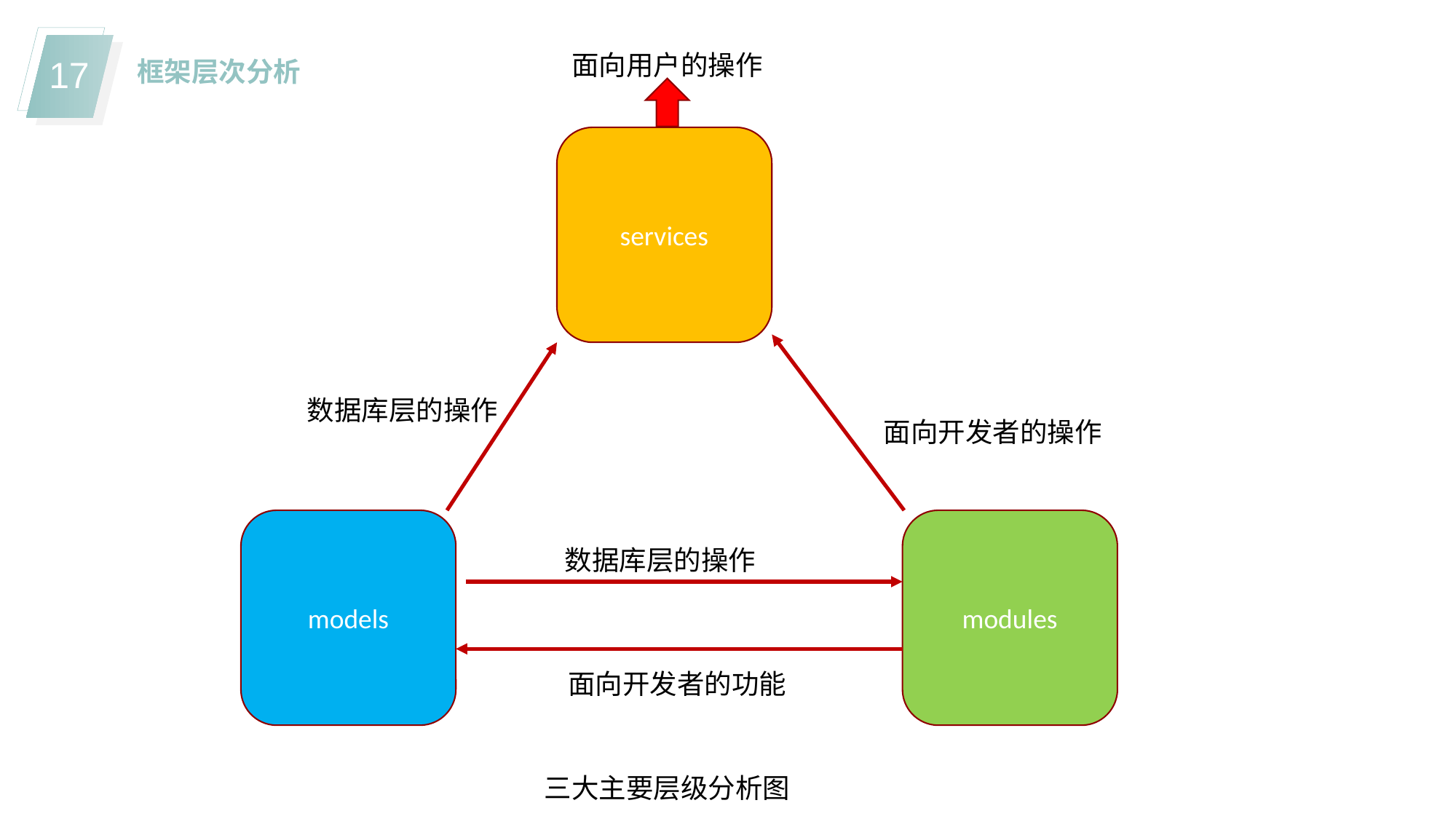

面向用户的操作
框架层次分析

services
数据库层的操作
面向开发者的操作
models
modules
数据库层的操作
面向开发者的功能
三大主要层级分析图